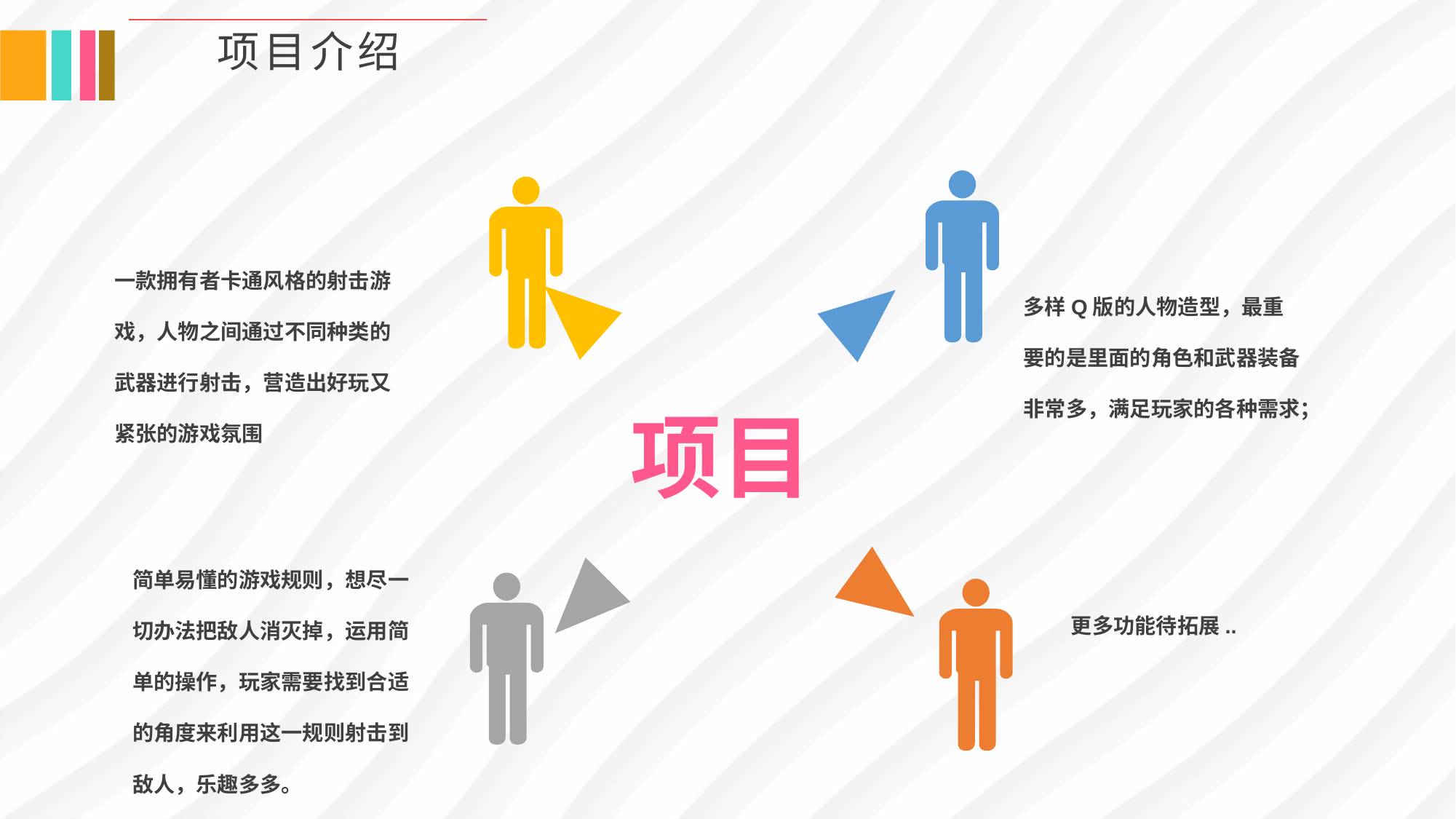

0
项目介绍

一款拥有者卡通风格的射击游戏，人物之间通过不同种类的武器进行射击，营造出好玩又紧张的游戏氛围
多样Q版的人物造型，最重要的是里面的角色和武器装备非常多，满足玩家的各种需求；

项目
简单易懂的游戏规则，想尽一切办法把敌人消灭掉，运用简单的操作，玩家需要找到合适的角度来利用这一规则射击到敌人，乐趣多多。

更多功能待拓展..